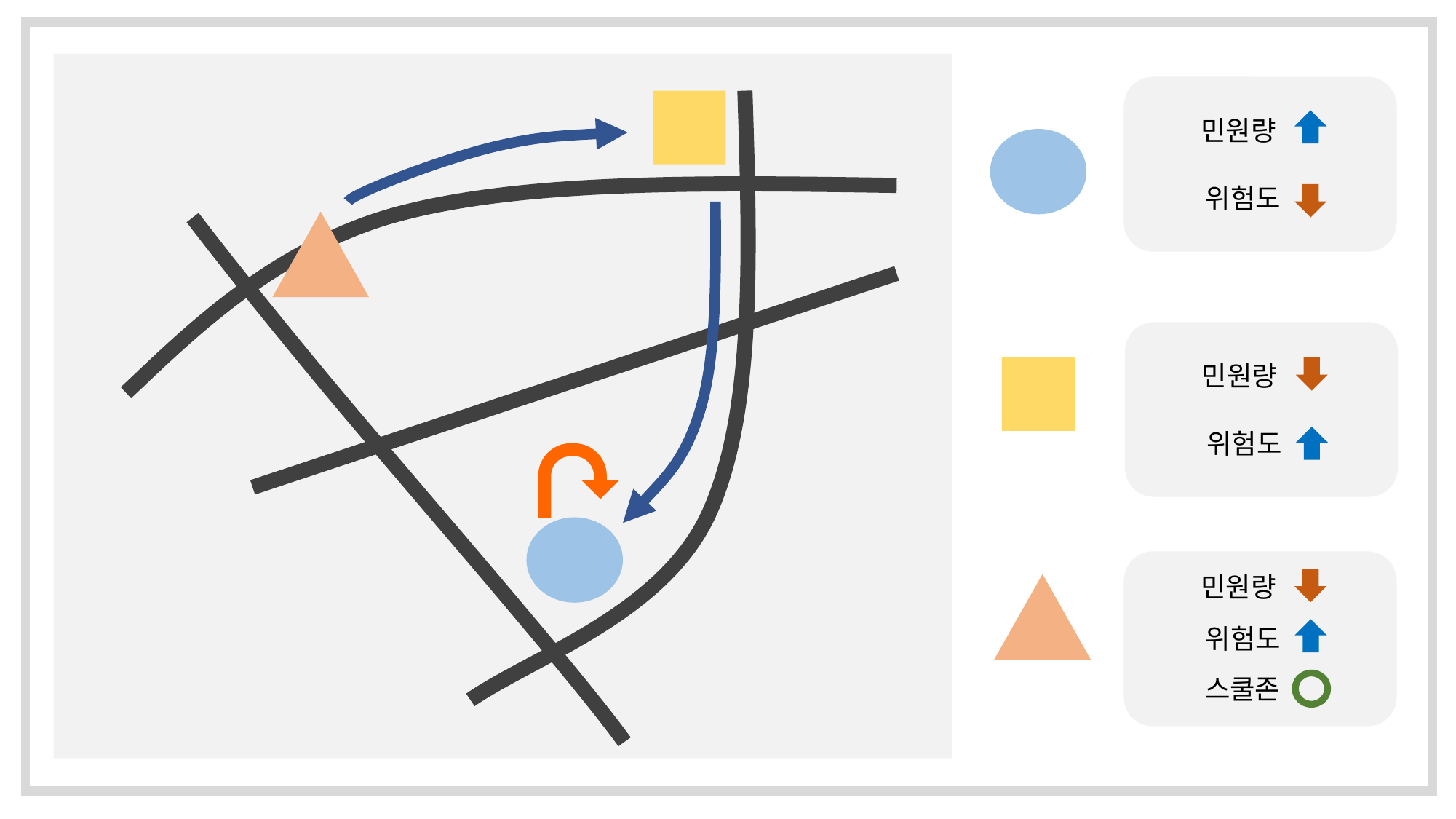

민원량

위험도

민원량

위험도

민원량

위험도

스쿨존